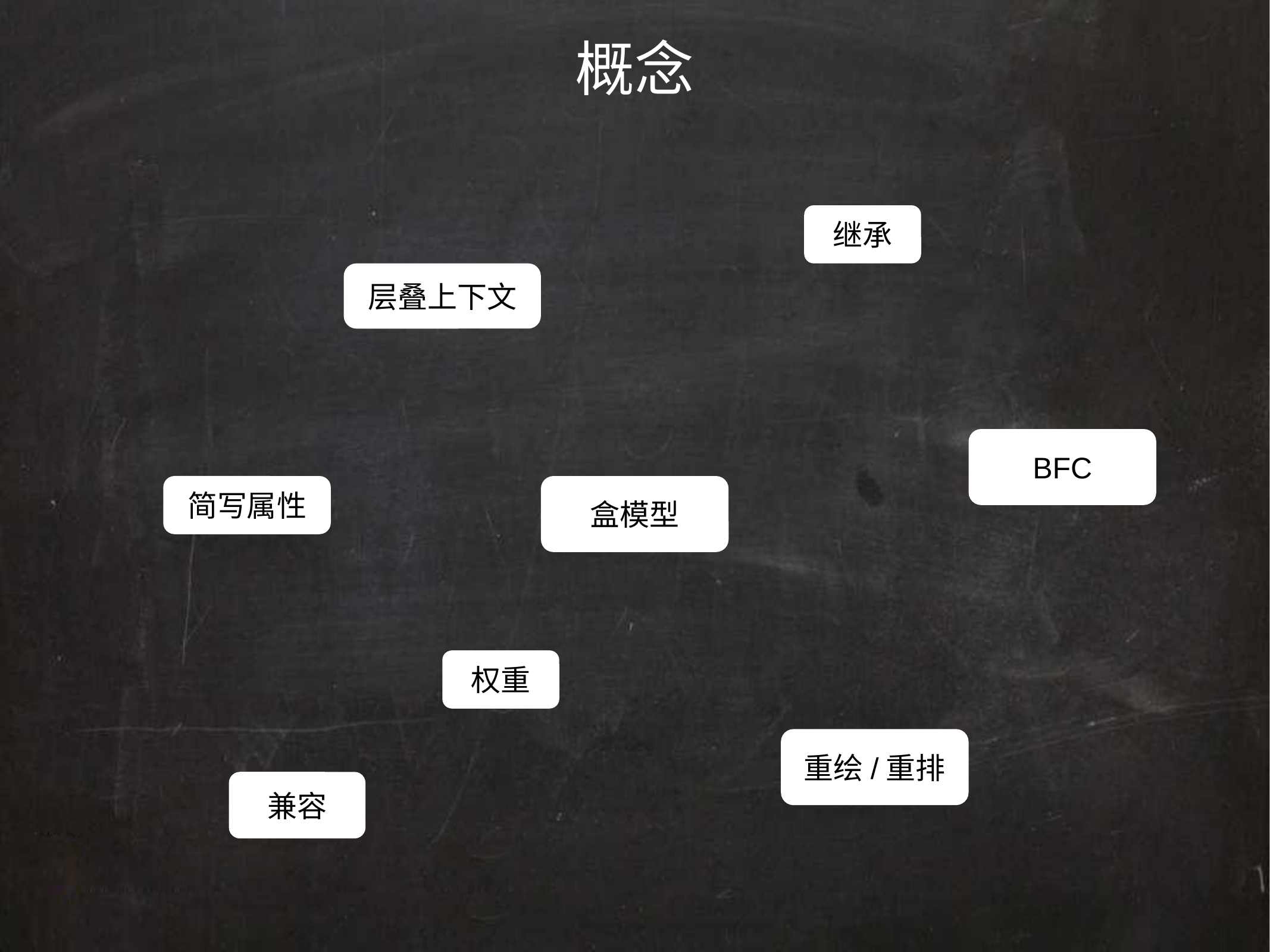

# 概念
继承
层叠上下文
BFC
简写属性
盒模型
权重
重绘/重排
兼容